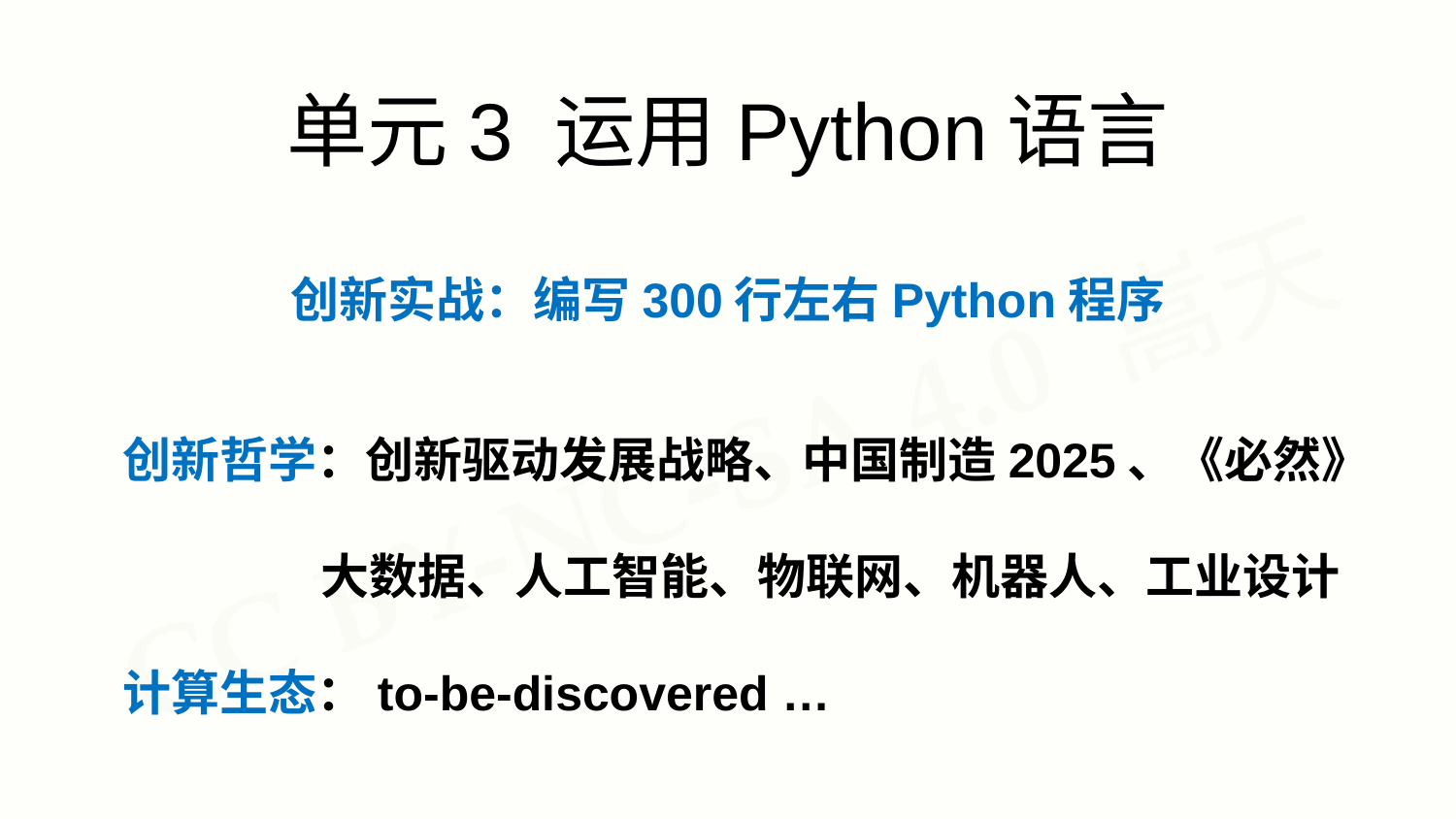

单元3 运用Python语言
创新实战：编写300行左右Python程序
创新哲学：创新驱动发展战略、中国制造2025、《必然》
                 大数据、人工智能、物联网、机器人、工业设计
计算生态：to-be-discovered …